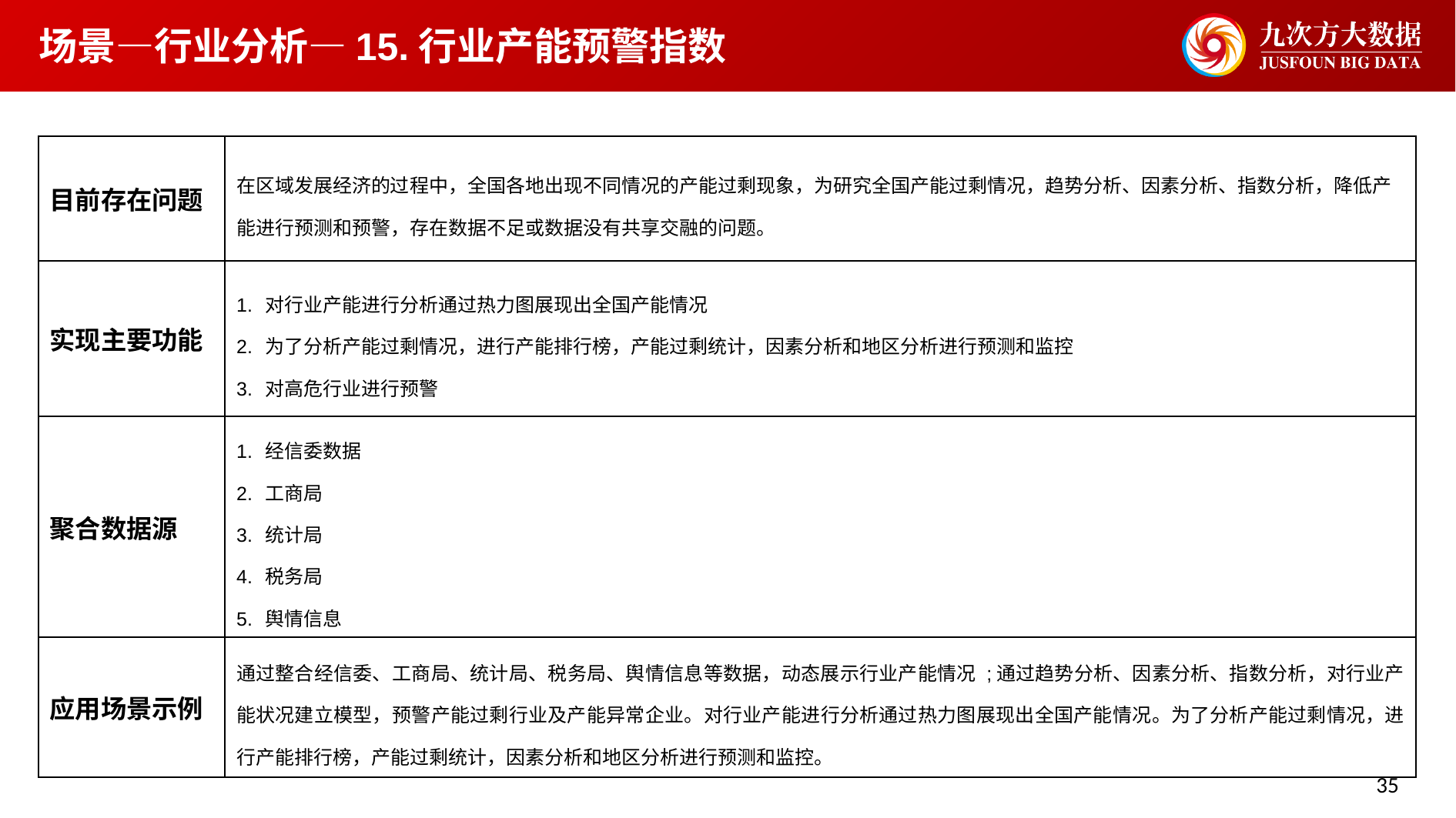

场景—行业分析—15.行业产能预警指数
| 目前存在问题 | 在区域发展经济的过程中，全国各地出现不同情况的产能过剩现象，为研究全国产能过剩情况，趋势分析、因素分析、指数分析，降低产能进行预测和预警，存在数据不足或数据没有共享交融的问题。 |
| --- | --- |
| 实现主要功能 | 对行业产能进行分析通过热力图展现出全国产能情况 为了分析产能过剩情况，进行产能排行榜，产能过剩统计，因素分析和地区分析进行预测和监控 对高危行业进行预警 |
| 聚合数据源 | 经信委数据 工商局 统计局 税务局 舆情信息 |
| 应用场景示例 | 通过整合经信委、工商局、统计局、税务局、舆情信息等数据，动态展示行业产能情况 ;通过趋势分析、因素分析、指数分析，对行业产能状况建立模型，预警产能过剩行业及产能异常企业。对行业产能进行分析通过热力图展现出全国产能情况。为了分析产能过剩情况，进行产能排行榜，产能过剩统计，因素分析和地区分析进行预测和监控。 |
35